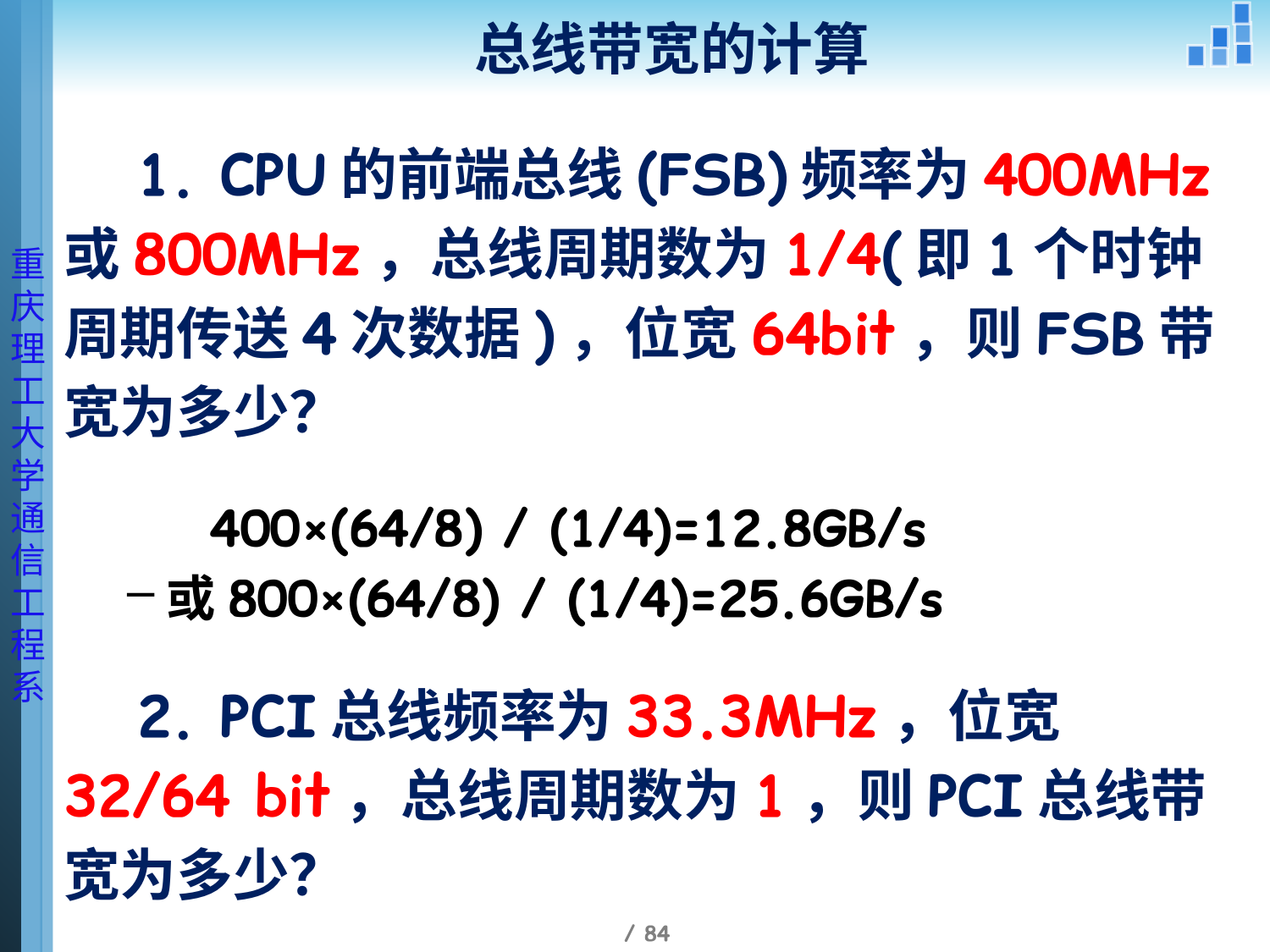

# 总线带宽的计算
1. CPU的前端总线(FSB)频率为400MHz或800MHz，总线周期数为1/4(即1个时钟周期传送4次数据)，位宽64bit，则FSB带宽为多少？
   400×(64/8) / (1/4)=12.8GB/s
或800×(64/8) / (1/4)=25.6GB/s
2. PCI总线频率为33.3MHz，位宽32/64 bit，总线周期数为1，则PCI总线带宽为多少？
    33.3×(32/8) ×1=133MB/s
或33.3×(64/8) ×1= 266MB/s
45
/ 84